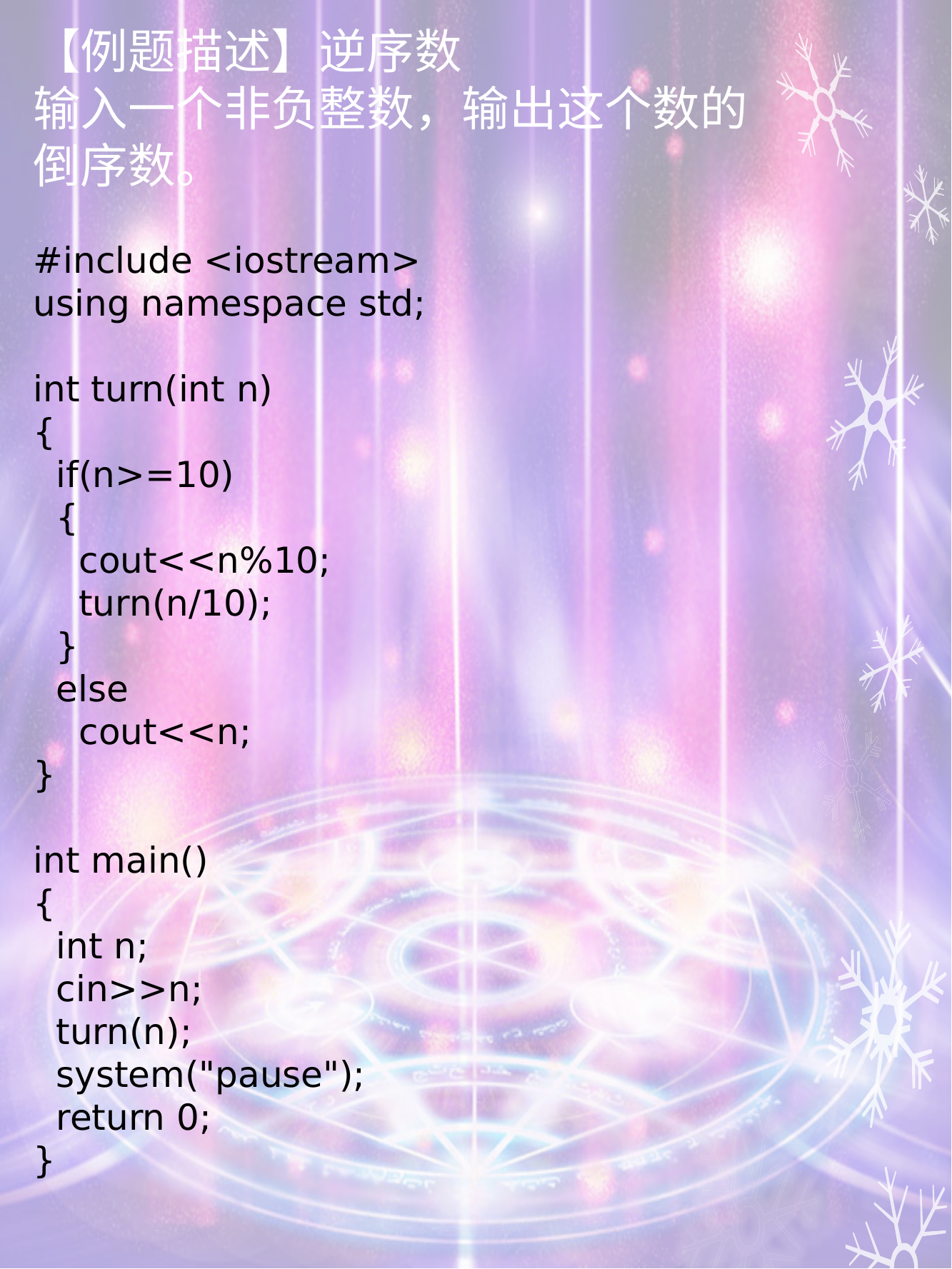

# 【例题描述】逆序数 输入一个非负整数，输出这个数的倒序数。

#include <iostream>
using namespace std;

int turn(int n)
{
  if(n>=10)
  {
    cout<<n%10;
    turn(n/10);
  }
  else
    cout<<n;
}

int main()
{
  int n;
  cin>>n;
  turn(n);
  system("pause");
  return 0;
}